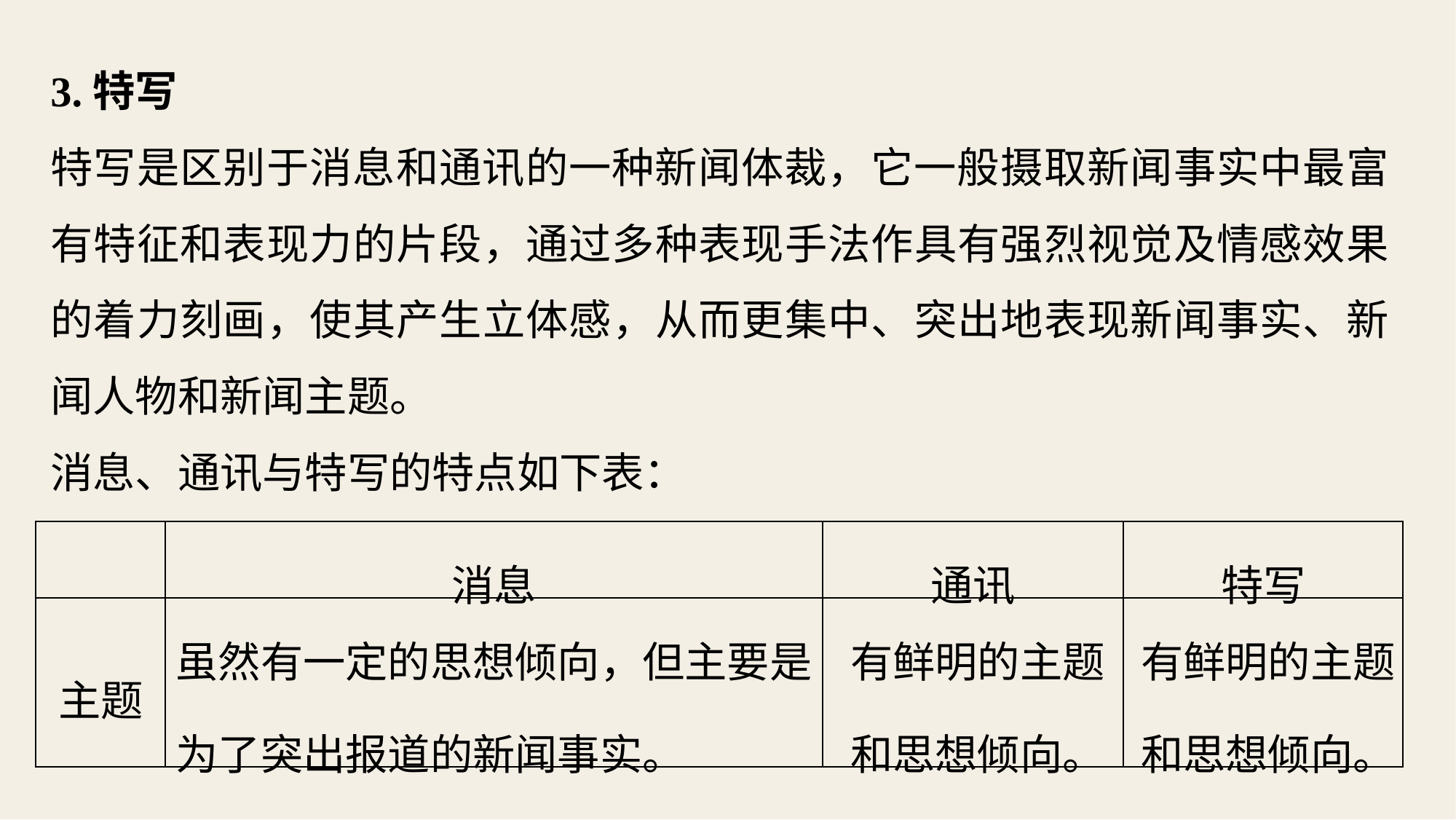

3.特写
特写是区别于消息和通讯的一种新闻体裁，它一般摄取新闻事实中最富有特征和表现力的片段，通过多种表现手法作具有强烈视觉及情感效果的着力刻画，使其产生立体感，从而更集中、突出地表现新闻事实、新闻人物和新闻主题。
消息、通讯与特写的特点如下表：
|  | 消息 | 通讯 | 特写 |
| --- | --- | --- | --- |
| 主题 | 虽然有一定的思想倾向，但主要是 为了突出报道的新闻事实。 | 有鲜明的主题 和思想倾向。 | 有鲜明的主题 和思想倾向。 |